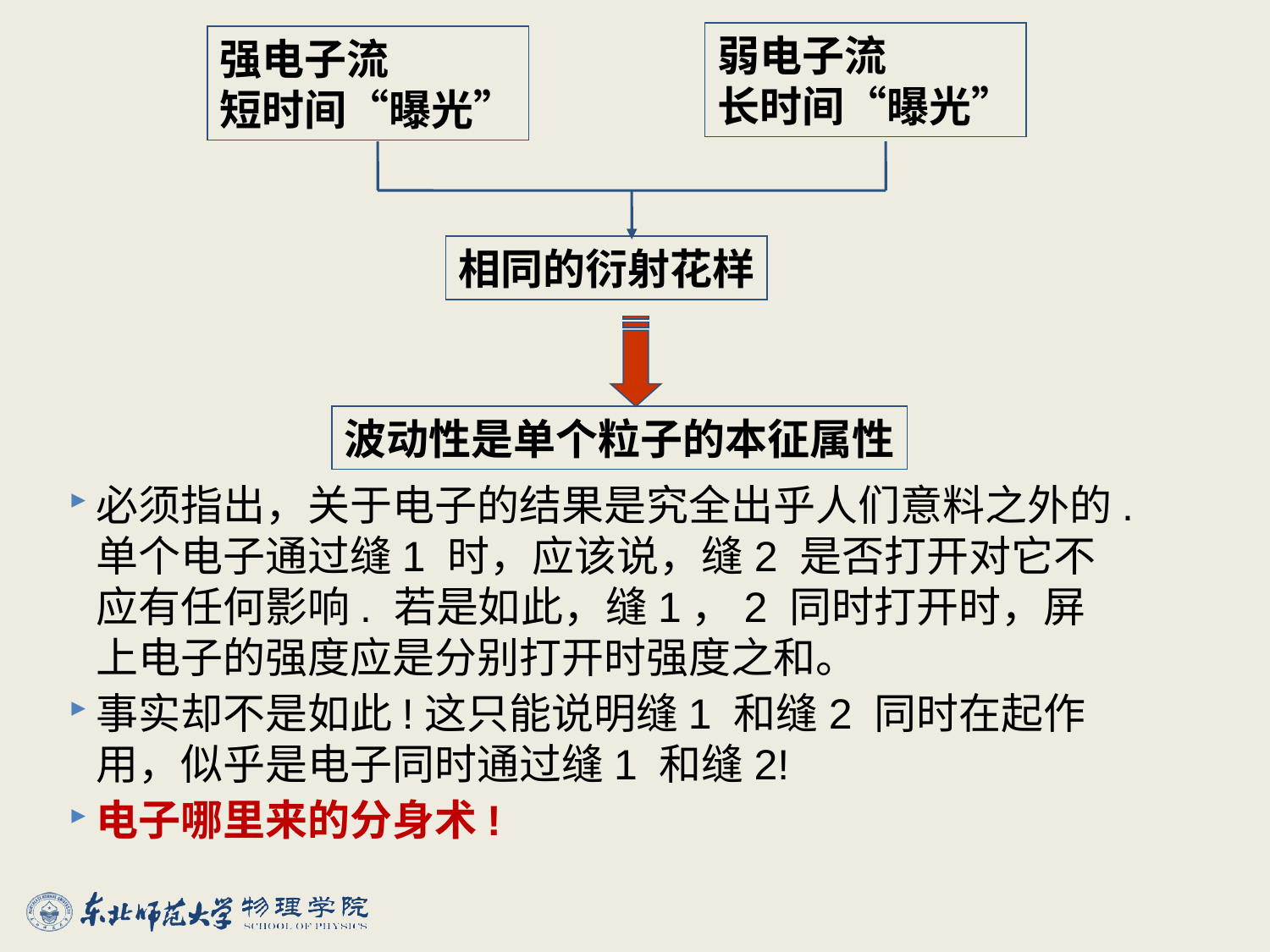

弱电子流
长时间“曝光”
强电子流
短时间“曝光”

相同的衍射花样

波动性是单个粒子的本征属性
必须指出，关于电子的结果是究全出乎人们意料之外的.单个电子通过缝1 时，应该说，缝2 是否打开对它不应有任何影响. 若是如此，缝1，2 同时打开时，屏上电子的强度应是分别打开时强度之和。
事实却不是如此!这只能说明缝1 和缝2 同时在起作用，似乎是电子同时通过缝1 和缝2!
电子哪里来的分身术!